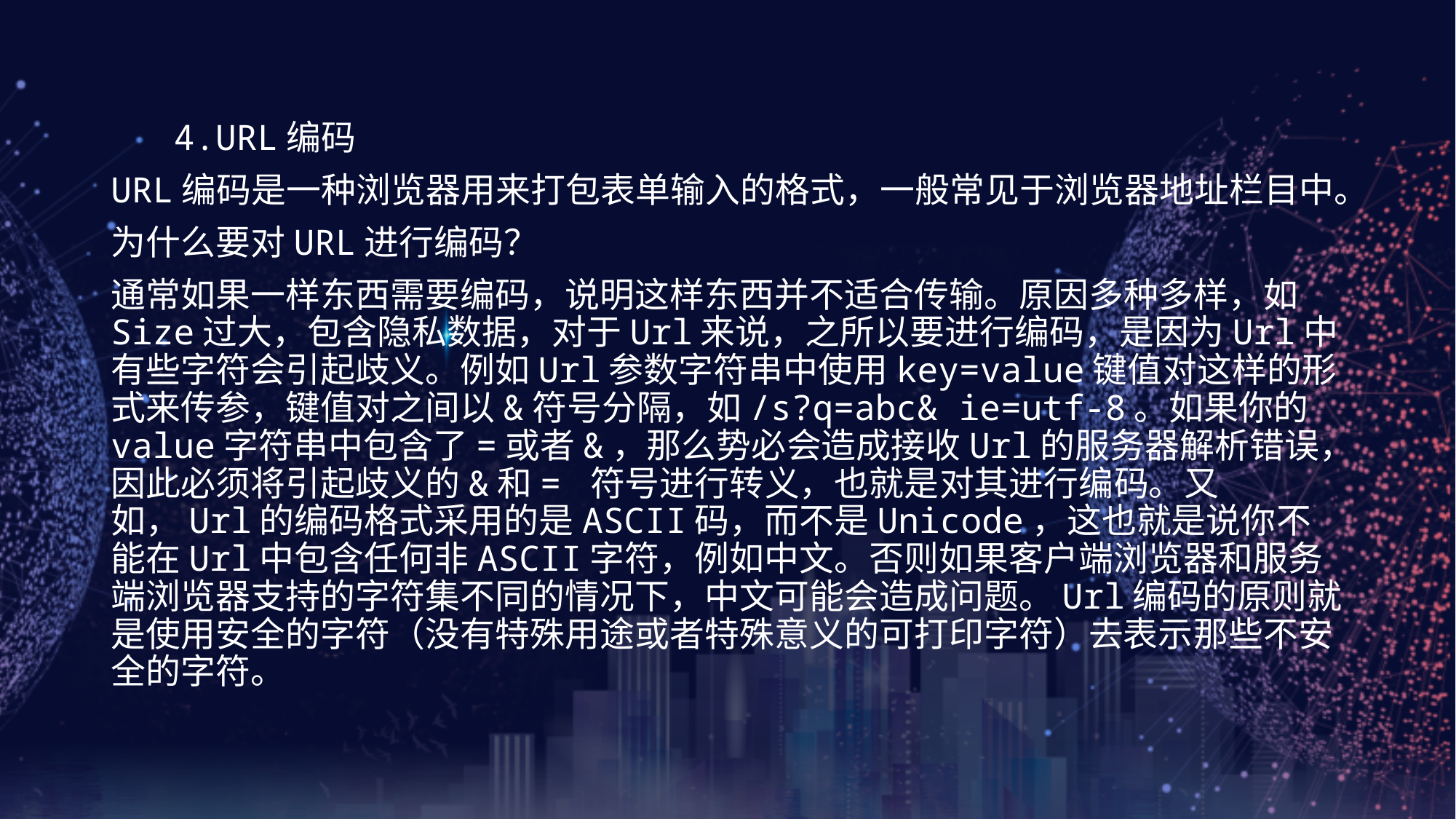

4.URL编码
URL编码是一种浏览器用来打包表单输入的格式，一般常见于浏览器地址栏目中。
为什么要对URL进行编码？
通常如果一样东西需要编码，说明这样东西并不适合传输。原因多种多样，如Size过大，包含隐私数据，对于Url来说，之所以要进行编码，是因为Url中有些字符会引起歧义。例如Url参数字符串中使用key=value键值对这样的形式来传参，键值对之间以&符号分隔，如/s?q=abc& ie=utf-8。如果你的value字符串中包含了=或者&，那么势必会造成接收Url的服务器解析错误，因此必须将引起歧义的&和= 符号进行转义，也就是对其进行编码。又如，Url的编码格式采用的是ASCII码，而不是Unicode，这也就是说你不能在Url中包含任何非ASCII字符，例如中文。否则如果客户端浏览器和服务端浏览器支持的字符集不同的情况下，中文可能会造成问题。Url编码的原则就是使用安全的字符（没有特殊用途或者特殊意义的可打印字符）去表示那些不安全的字符。